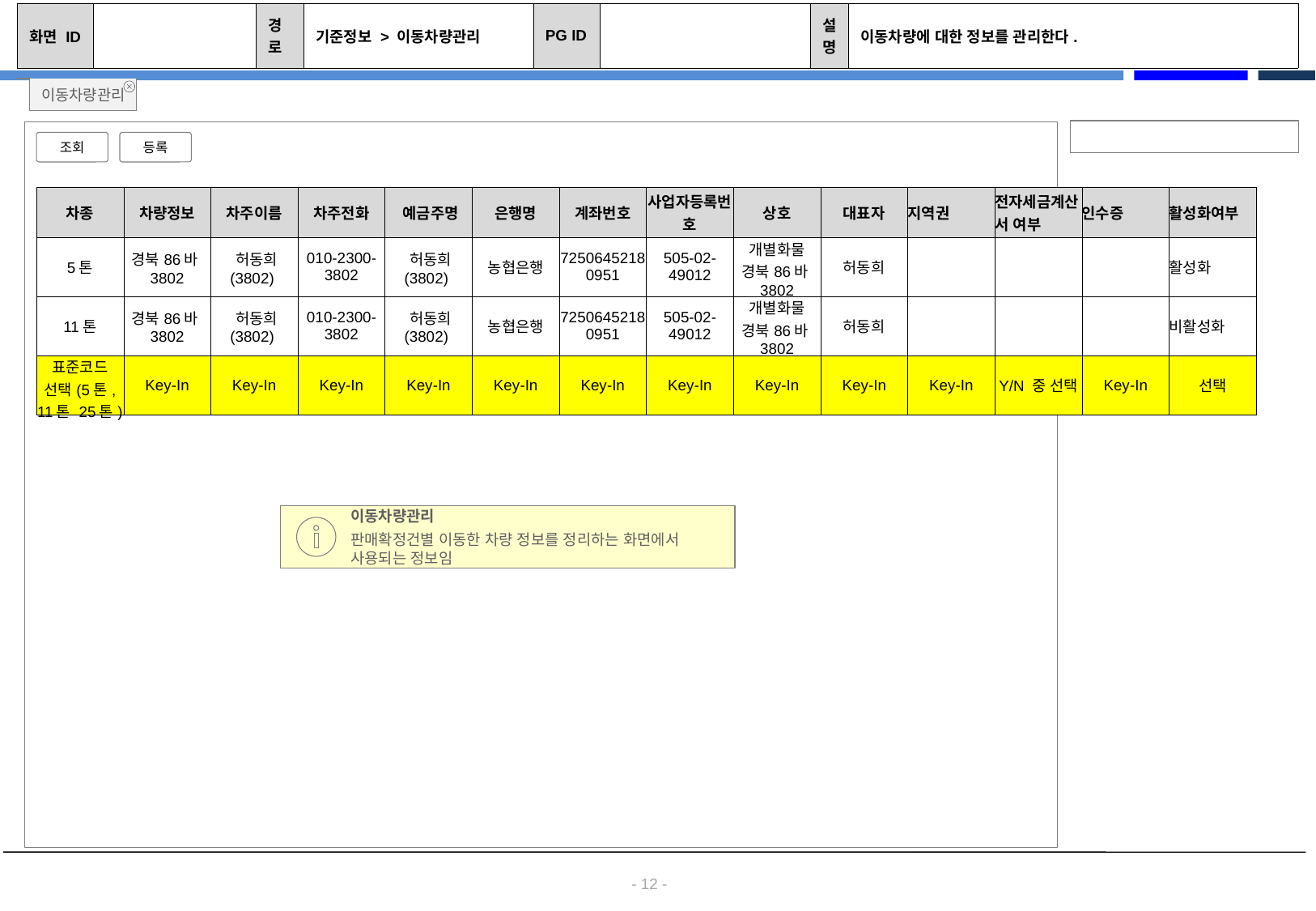

| 화면 ID |  | 경로 | 기준정보 > 이동차량관리 | PG ID |  | 설명 | 이동차량에 대한 정보를 관리한다. |
| --- | --- | --- | --- | --- | --- | --- | --- |
이동차량관리

조회
등록
| 차종 | 차량정보 | 차주이름 | 차주전화 | 예금주명 | 은행명 | 계좌번호 | 사업자등록번호 | 상호 | 대표자 | 지역권 | 전자세금계산서 여부 | 인수증 | 활성화여부 |
| --- | --- | --- | --- | --- | --- | --- | --- | --- | --- | --- | --- | --- | --- |
| 5톤 | 경북86바3802 | 허동희(3802) | 010-2300-3802 | 허동희(3802) | 농협은행 | 72506452180951 | 505-02-49012 | 개별화물 경북86바3802 | 허동희 |  |  |  | 활성화 |
| 11톤 | 경북86바3802 | 허동희(3802) | 010-2300-3802 | 허동희(3802) | 농협은행 | 72506452180951 | 505-02-49012 | 개별화물 경북86바3802 | 허동희 |  |  |  | 비활성화 |
| 표준코드 선택(5톤, 11톤 25톤) | Key-In | Key-In | Key-In | Key-In | Key-In | Key-In | Key-In | Key-In | Key-In | Key-In | Y/N 중 선택 | Key-In | 선택 |
이동차량관리
판매확정건별 이동한 차량 정보를 정리하는 화면에서 사용되는 정보임